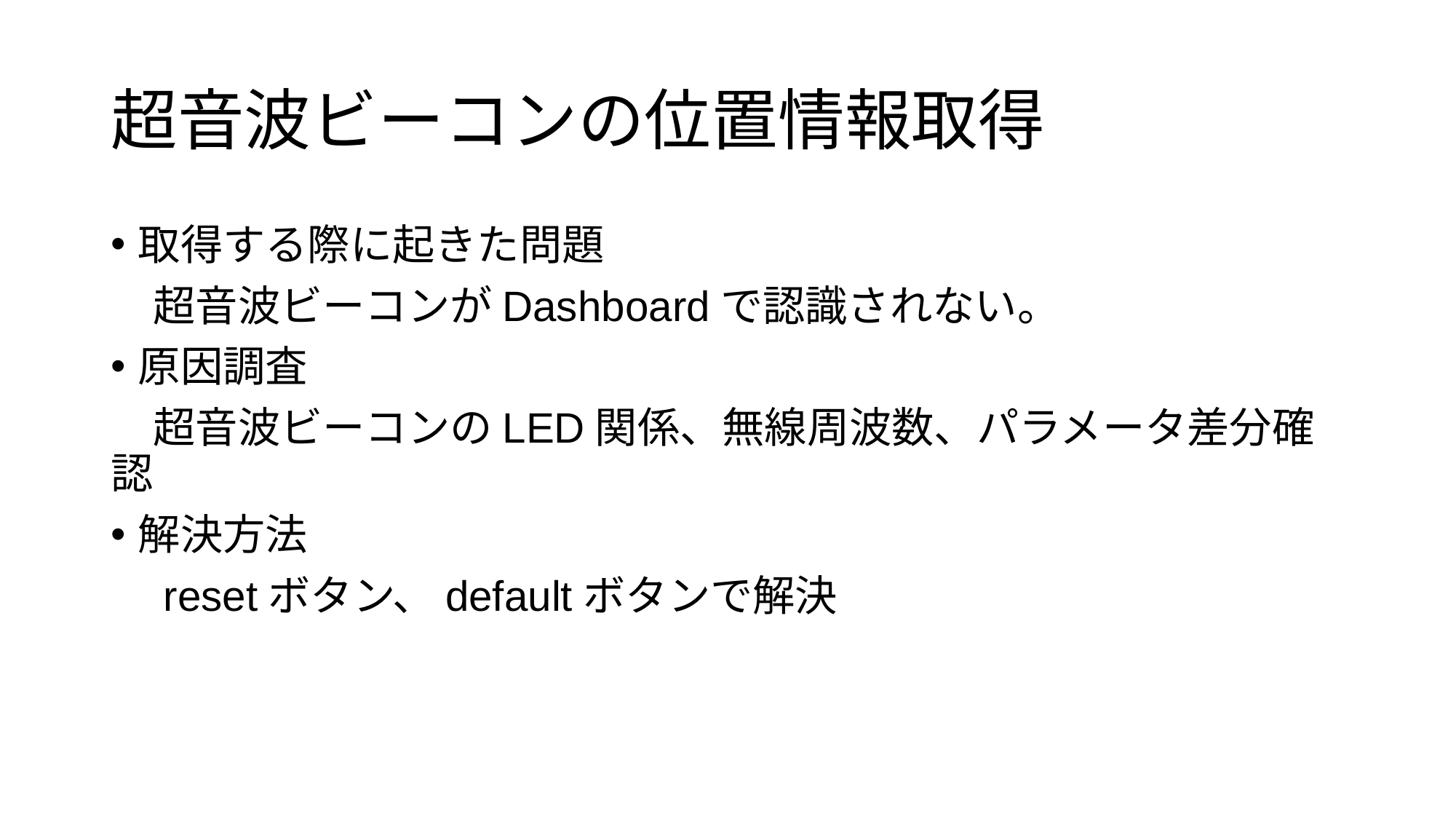

# 超音波ビーコンの位置情報取得
取得する際に起きた問題
　超音波ビーコンがDashboardで認識されない。
原因調査
　超音波ビーコンのLED関係、無線周波数、パラメータ差分確認
解決方法
　resetボタン、defaultボタンで解決